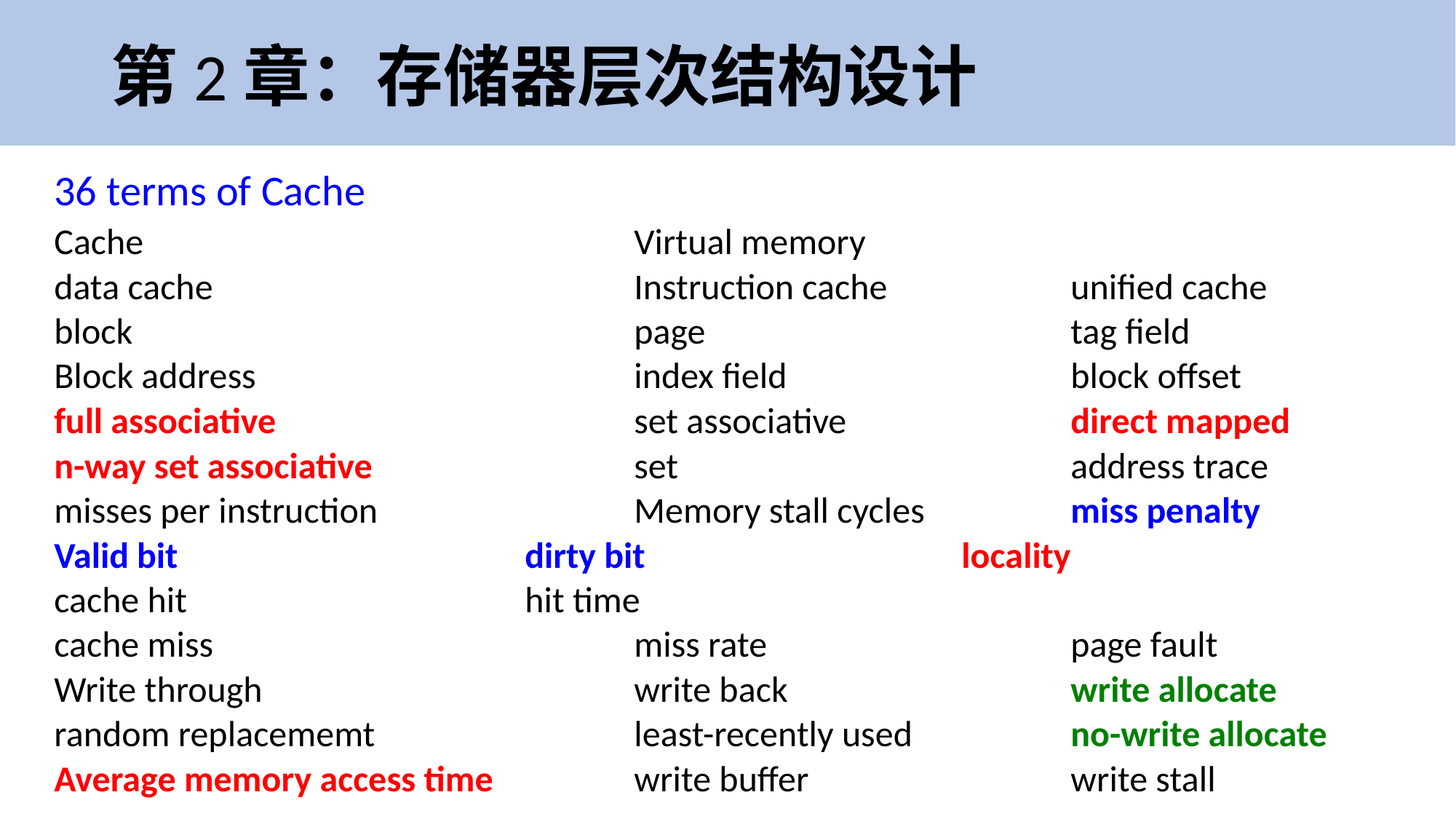

# 第2章：存储器层次结构设计
36 terms of Cache
Cache			        		Virtual memory
data cache 	                    		Instruction cache      		unified cache
block                                   		page                           		tag field
Block address 	        			index field 			block offset
full associative                    		set associative 		direct mapped
n-way set associative         		set                    			address trace
misses per instruction       		Memory stall cycles 		miss penalty
Valid bit		        		dirty bit			locality
cache hit 		        		hit time
cache miss                          		miss rate                   		page fault
Write through		           		write back                    		write allocate
random replacememt            		least-recently used 		no-write allocate
Average memory access time     	write buffer			write stall